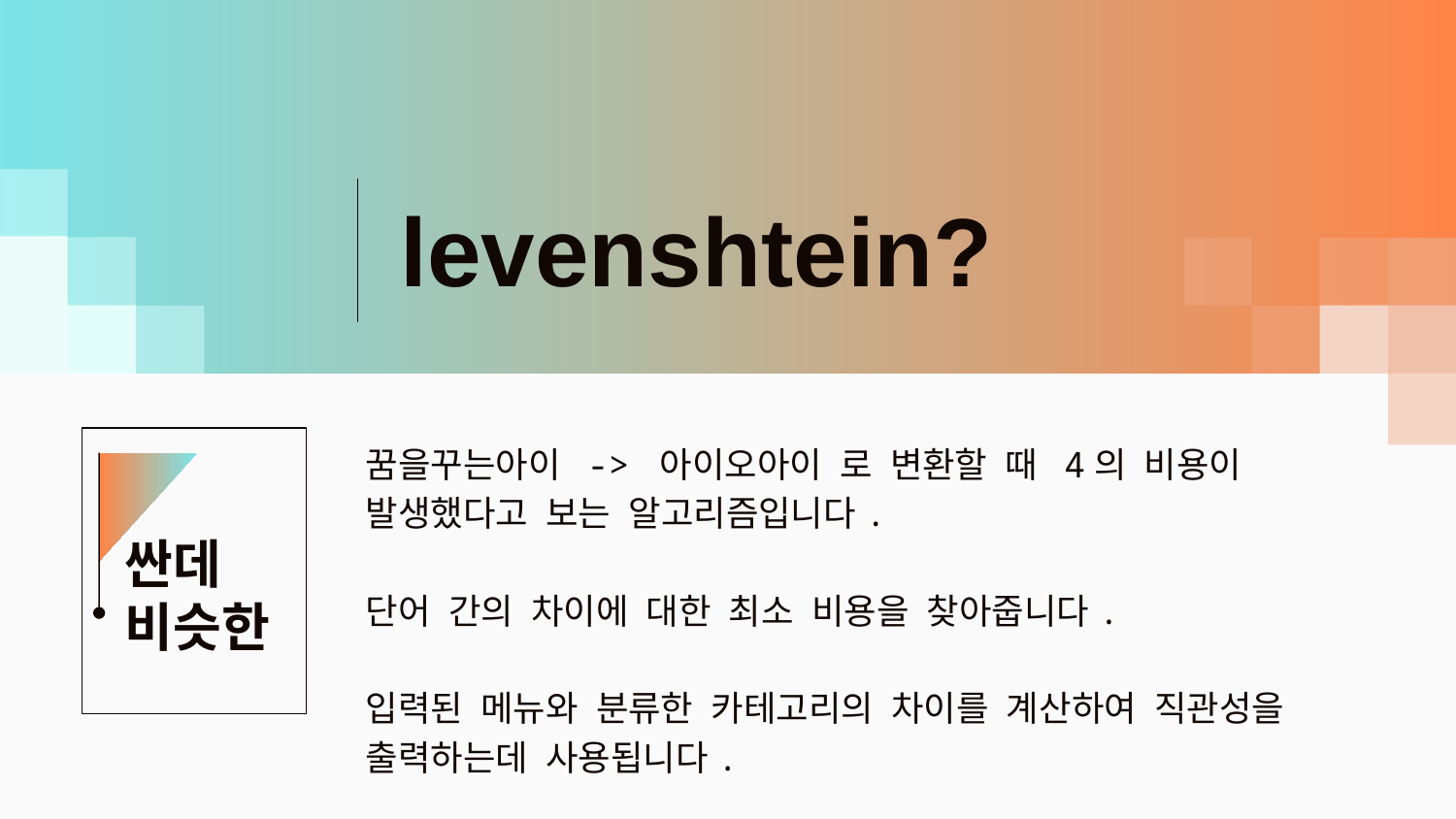

# levenshtein?
꿈을꾸는아이 -> 아이오아이 로 변환할 때 4의 비용이 발생했다고 보는 알고리즘입니다.

단어 간의 차이에 대한 최소 비용을 찾아줍니다.

입력된 메뉴와 분류한 카테고리의 차이를 계산하여 직관성을 출력하는데 사용됩니다.

싼데 비슷한